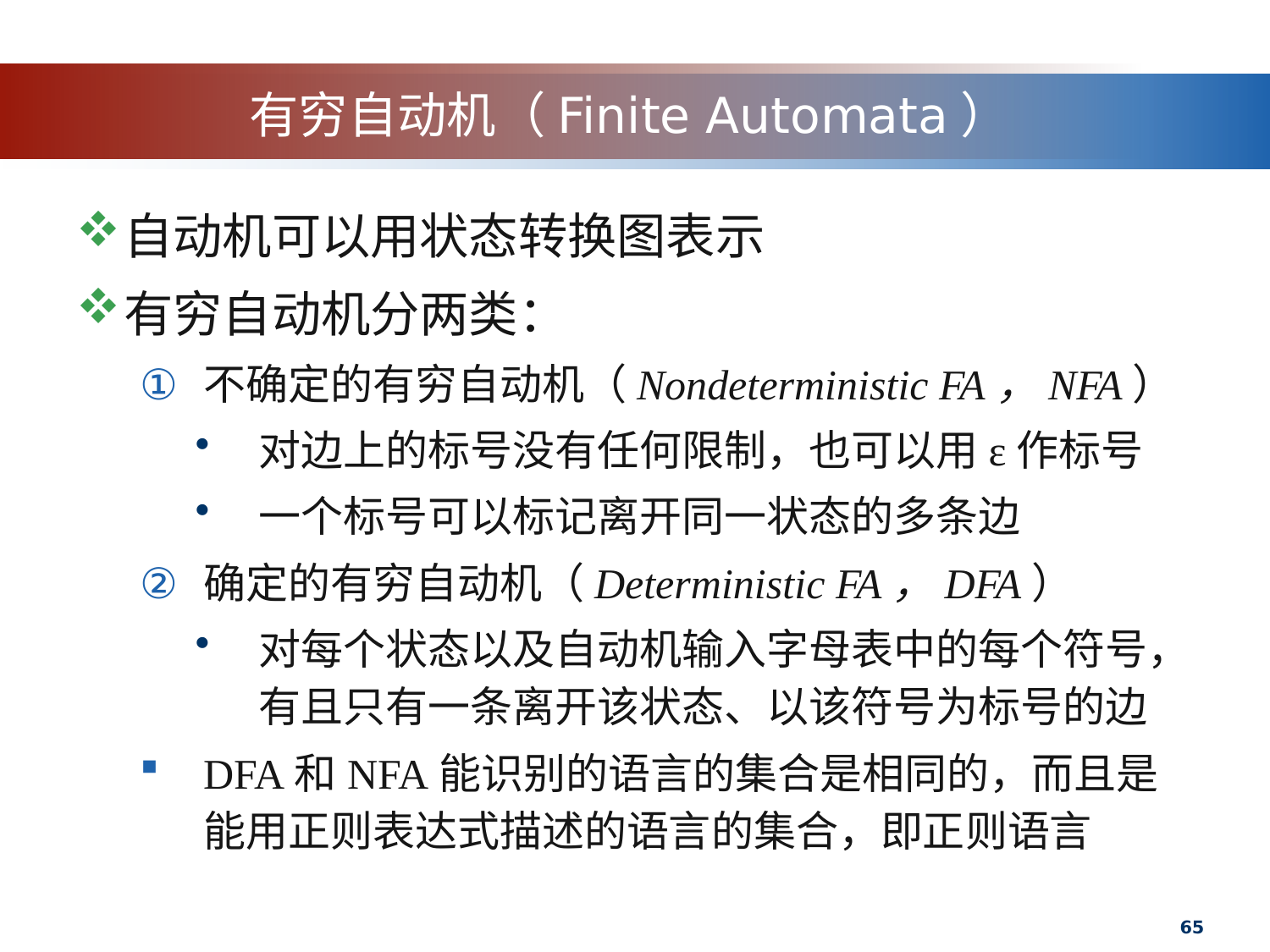

# 有穷自动机（Finite Automata）
自动机可以用状态转换图表示
有穷自动机分两类：
不确定的有穷自动机（Nondeterministic FA，NFA）
对边上的标号没有任何限制，也可以用ε作标号
一个标号可以标记离开同一状态的多条边
确定的有穷自动机（Deterministic FA，DFA）
对每个状态以及自动机输入字母表中的每个符号，有且只有一条离开该状态、以该符号为标号的边
DFA和NFA能识别的语言的集合是相同的，而且是能用正则表达式描述的语言的集合，即正则语言
65